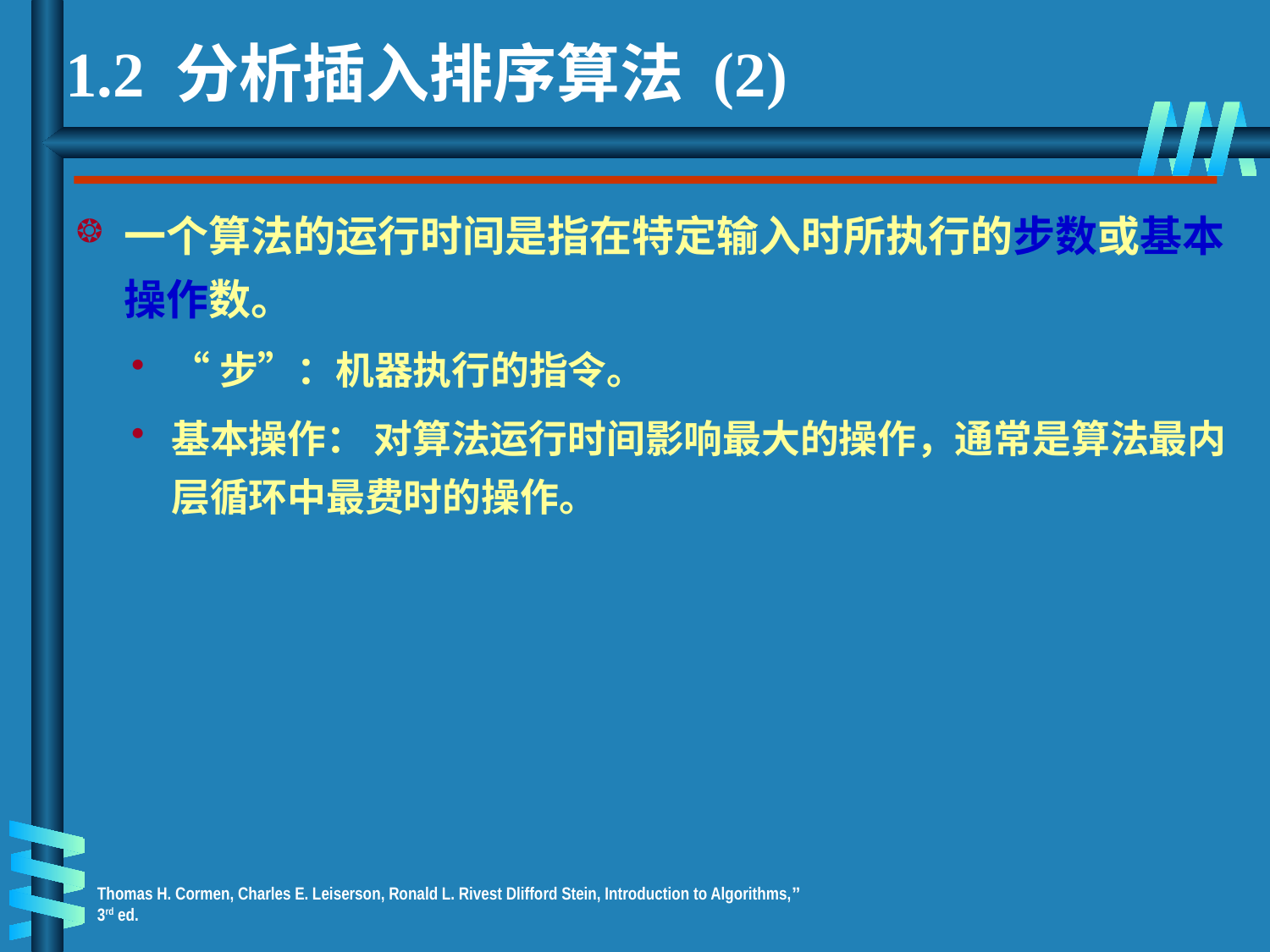

1.2 分析插入排序算法 (2)
一个算法的运行时间是指在特定输入时所执行的步数或基本操作数。
“步”：机器执行的指令。
基本操作： 对算法运行时间影响最大的操作，通常是算法最内层循环中最费时的操作。